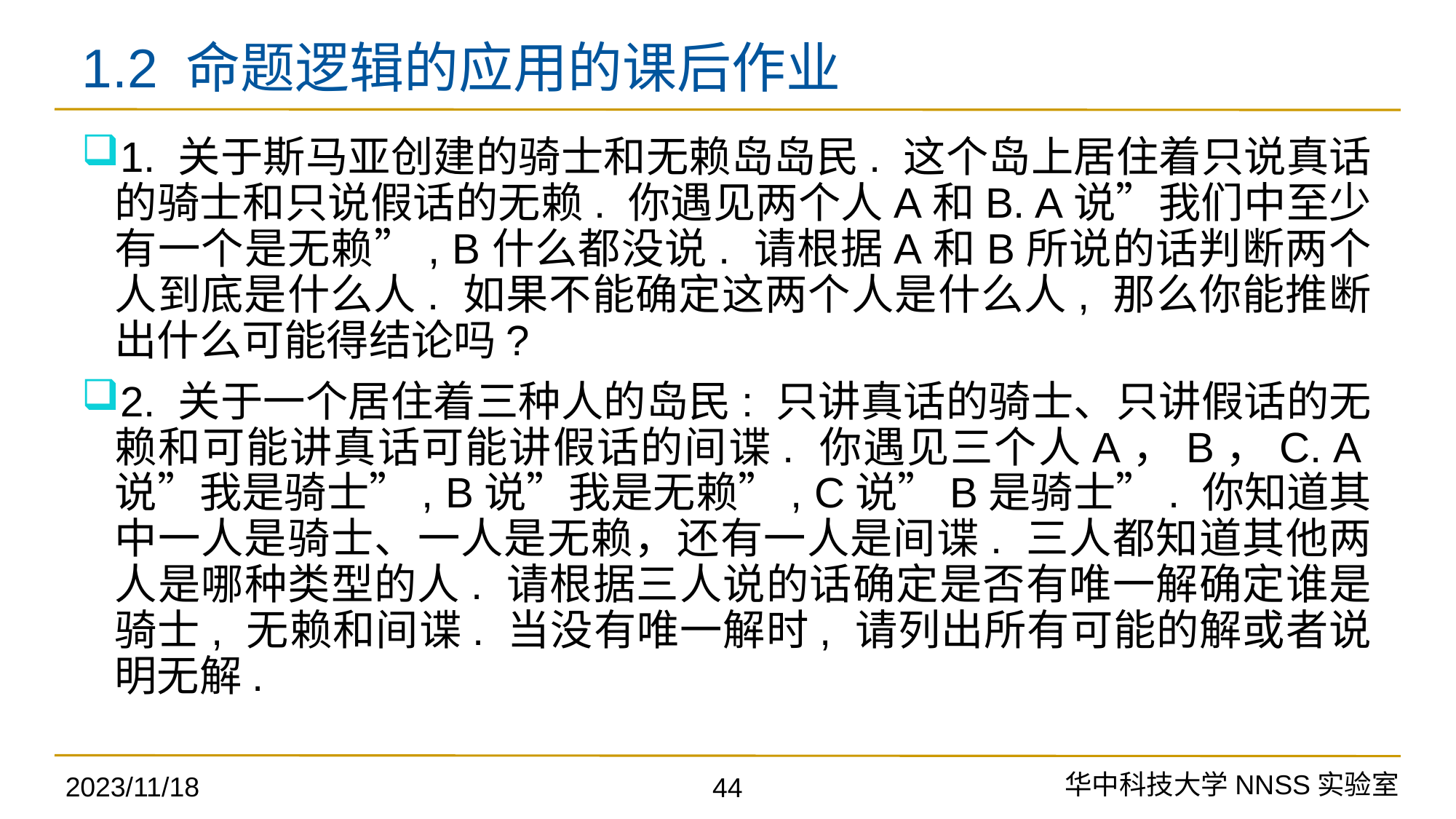

# 1.2 命题逻辑的应用的课后作业
1. 关于斯马亚创建的骑士和无赖岛岛民. 这个岛上居住着只说真话的骑士和只说假话的无赖. 你遇见两个人A和B. A说”我们中至少有一个是无赖”, B什么都没说. 请根据A和B所说的话判断两个人到底是什么人. 如果不能确定这两个人是什么人, 那么你能推断出什么可能得结论吗?
2. 关于一个居住着三种人的岛民: 只讲真话的骑士、只讲假话的无赖和可能讲真话可能讲假话的间谍. 你遇见三个人A，B，C. A说”我是骑士”, B说”我是无赖”, C说”B是骑士”. 你知道其中一人是骑士、一人是无赖，还有一人是间谍. 三人都知道其他两人是哪种类型的人. 请根据三人说的话确定是否有唯一解确定谁是骑士, 无赖和间谍. 当没有唯一解时, 请列出所有可能的解或者说明无解.
华中科技大学NNSS实验室
2023/11/18
44